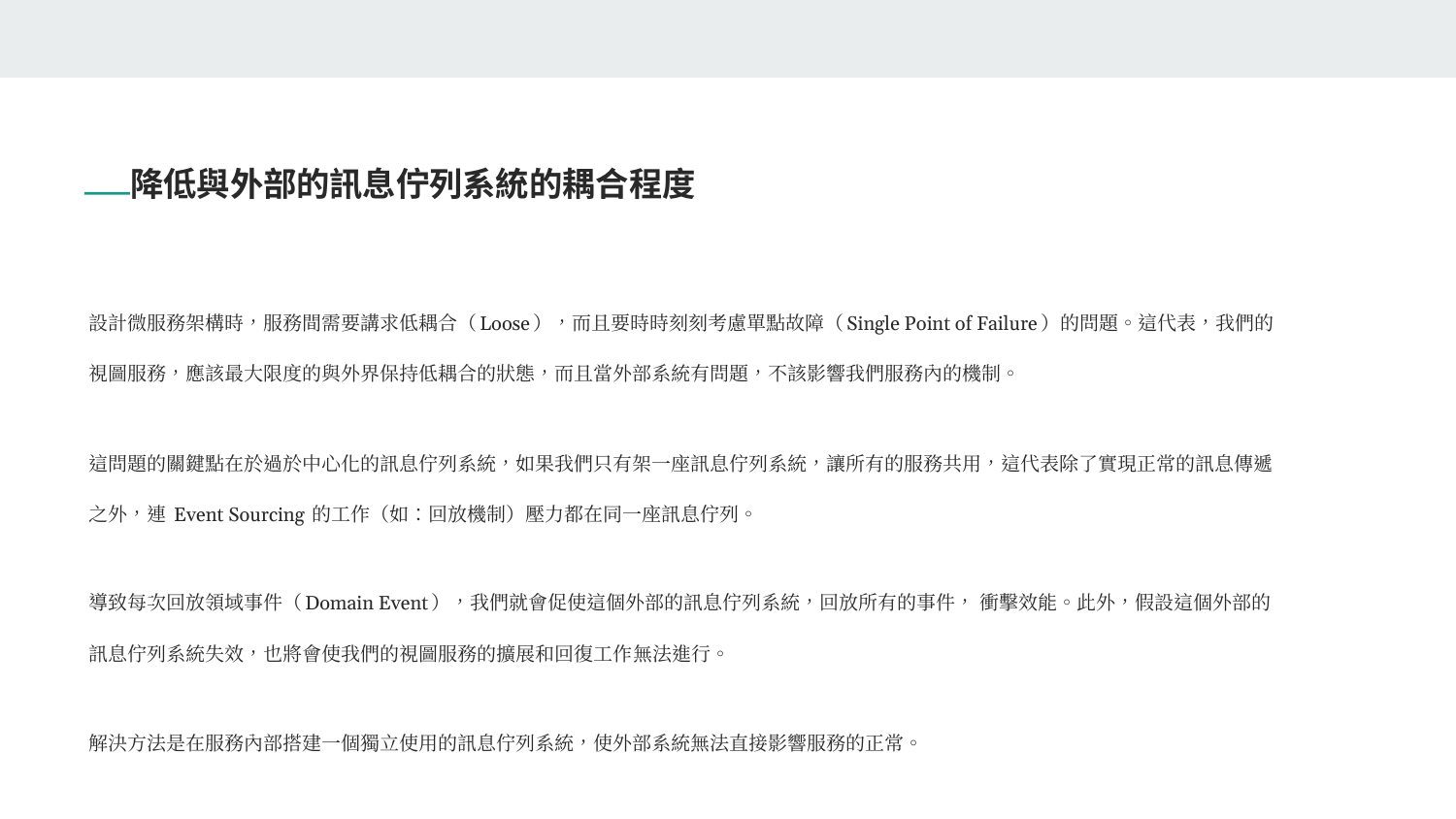

# 降低與外部的訊息佇列系統的耦合程度
設計微服務架構時，服務間需要講求低耦合（Loose），而且要時時刻刻考慮單點故障（Single Point of Failure）的問題。這代表，我們的視圖服務，應該最大限度的與外界保持低耦合的狀態，而且當外部系統有問題，不該影響我們服務內的機制。
這問題的關鍵點在於過於中心化的訊息佇列系統，如果我們只有架一座訊息佇列系統，讓所有的服務共用，這代表除了實現正常的訊息傳遞之外，連 Event Sourcing 的工作（如：回放機制）壓力都在同一座訊息佇列。
導致每次回放領域事件（Domain Event），我們就會促使這個外部的訊息佇列系統，回放所有的事件， 衝擊效能。此外，假設這個外部的訊息佇列系統失效，也將會使我們的視圖服務的擴展和回復工作無法進行。
解決方法是在服務內部搭建一個獨立使用的訊息佇列系統，使外部系統無法直接影響服務的正常。